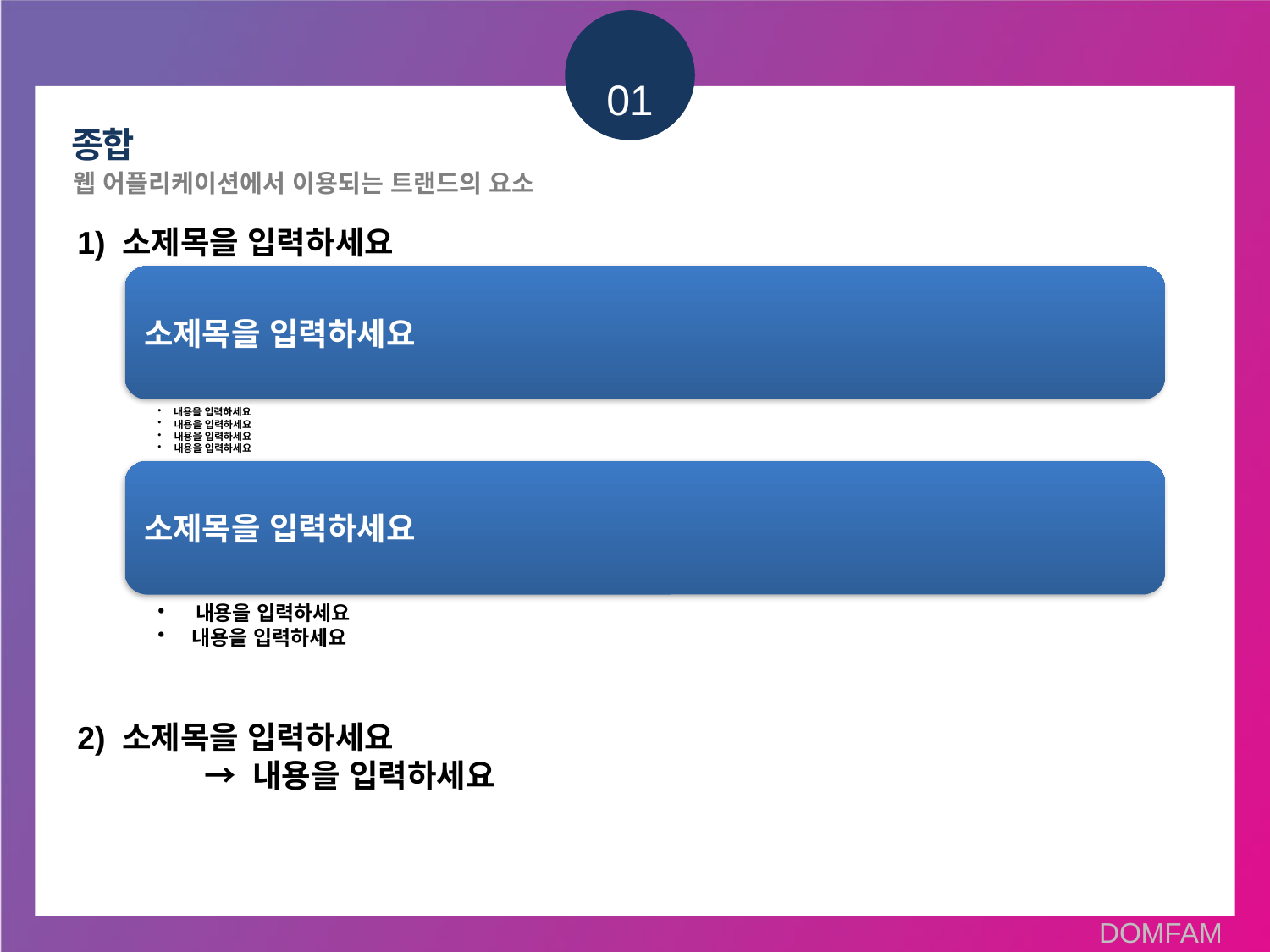

01

종합
웹 어플리케이션에서 이용되는 트랜드의 요소
1) 소제목을 입력하세요

2) 소제목을 입력하세요
	→ 내용을 입력하세요
소제목을 입력하세요
소제목을 입력하세요
 내용을 입력하세요
  내용을 입력하세요
 내용을 입력하세요
 내용을 입력하세요
 내용을 입력하세요
 내용을 입력하세요
DOMFAM